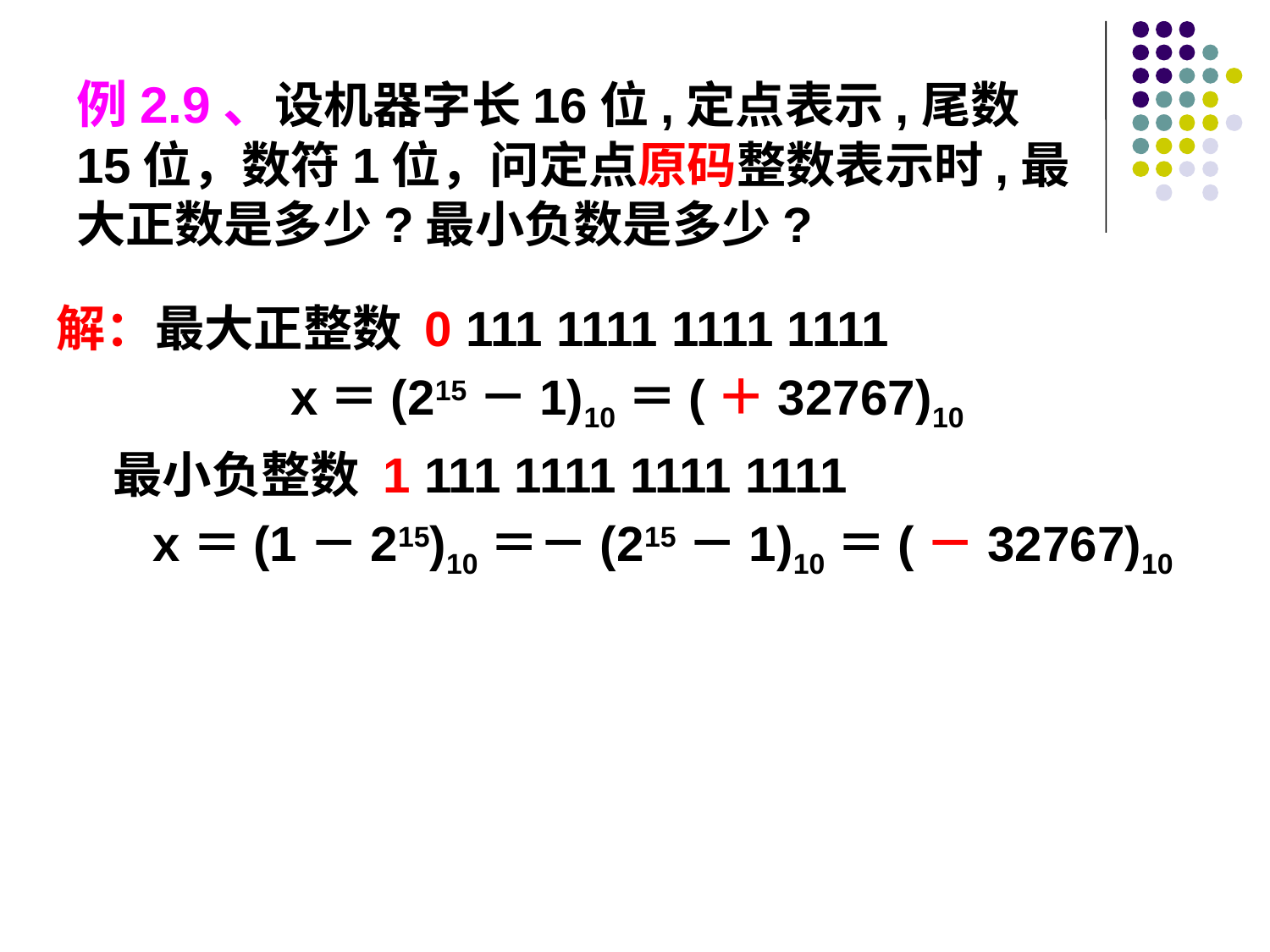

例2.9、设机器字长16位,定点表示,尾数15位，数符1位，问定点原码整数表示时,最大正数是多少?最小负数是多少?
解：最大正整数 0 111 1111 1111 1111
                 x＝(215－1)10＝(＋32767)10
    最小负整数 1 111 1111 1111 1111
       x＝(1－215)10＝－(215－1)10＝(－32767)10

#
29